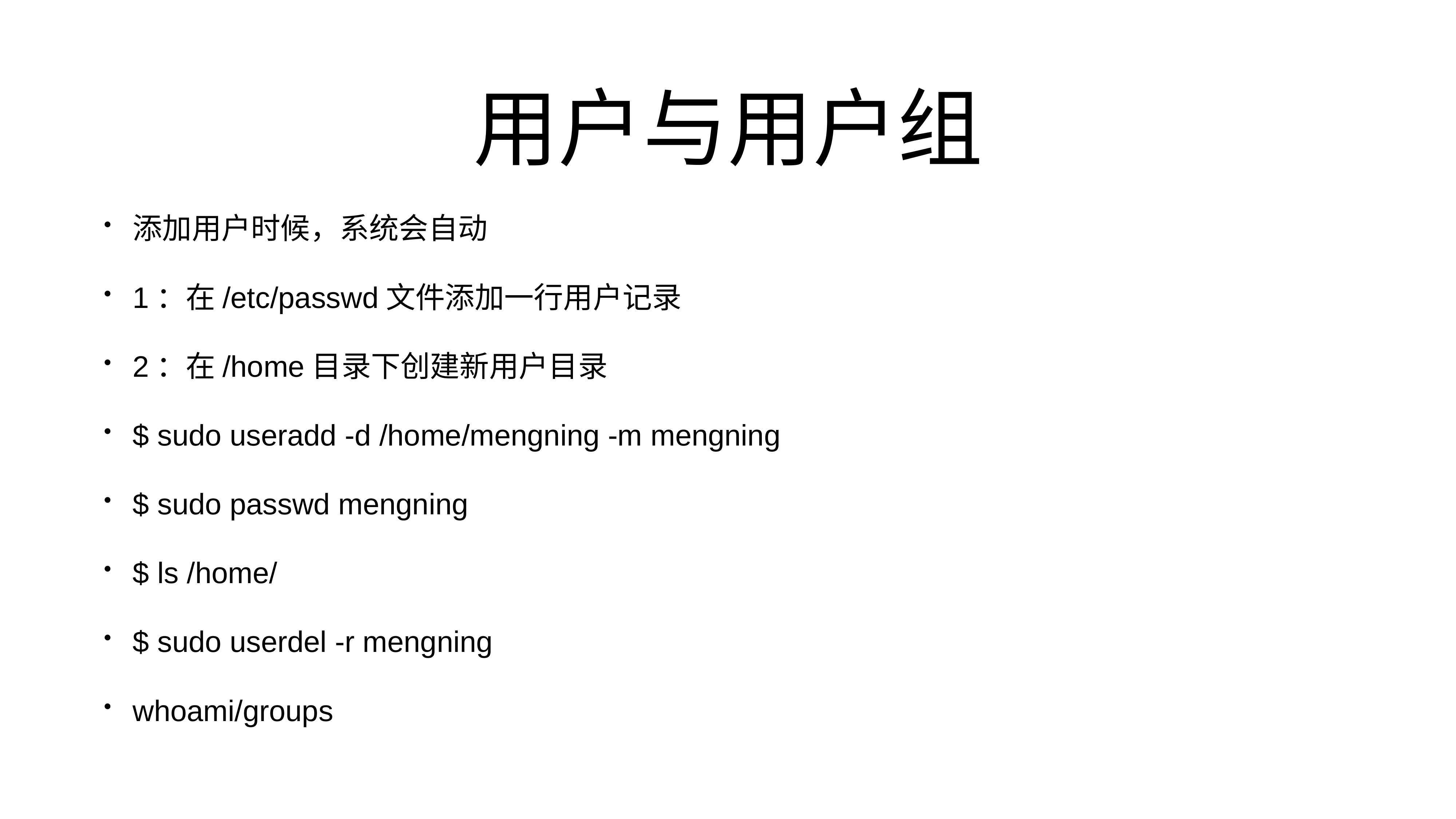

# 用户与用户组
添加用户时候，系统会自动
1：在/etc/passwd文件添加一行用户记录
2：在/home目录下创建新用户目录
$ sudo useradd -d /home/mengning -m mengning
$ sudo passwd mengning
$ ls /home/
$ sudo userdel -r mengning
whoami/groups